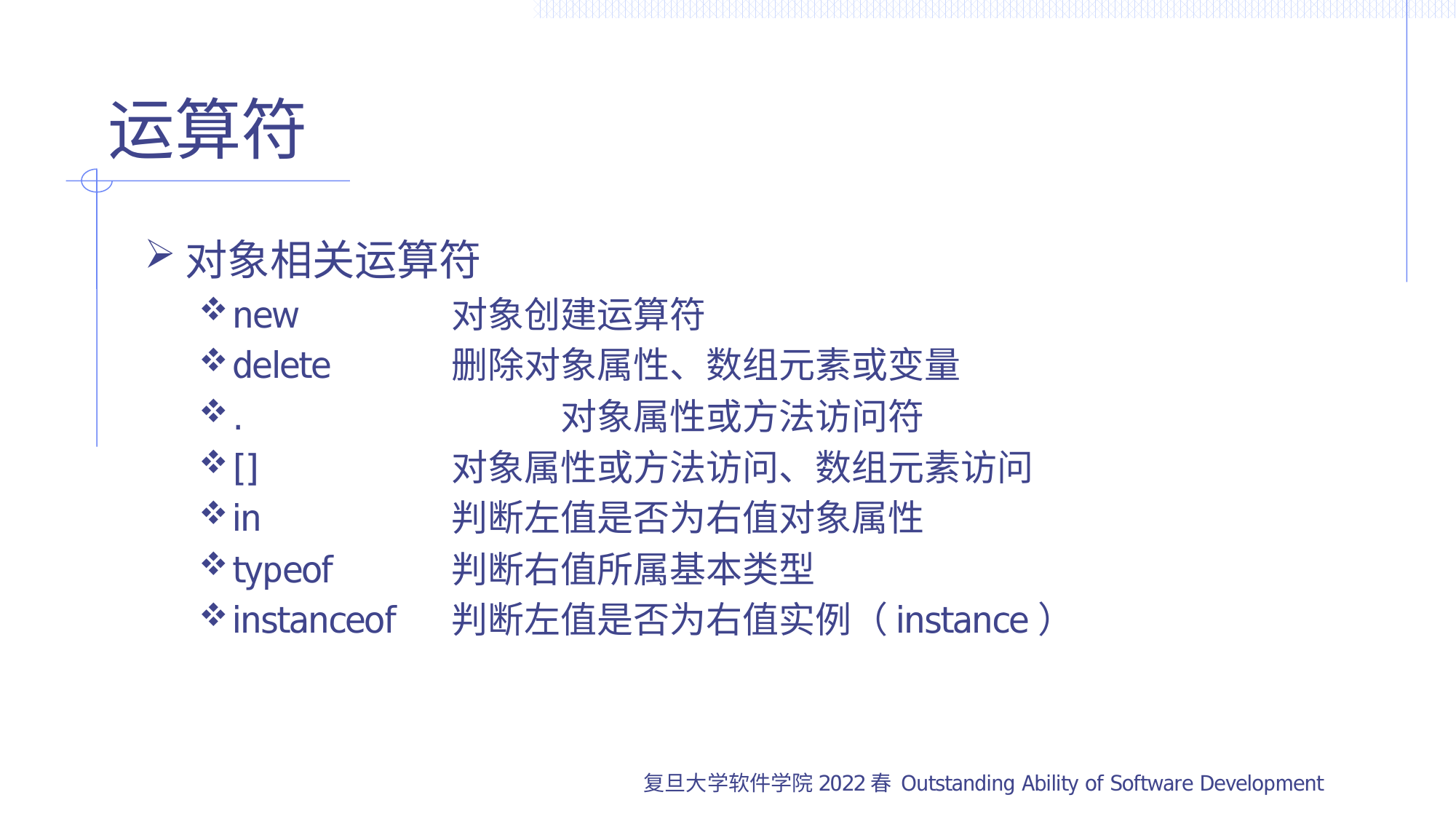

# 运算符
对象相关运算符
new		对象创建运算符
delete		删除对象属性、数组元素或变量
.			对象属性或方法访问符
[]		对象属性或方法访问、数组元素访问
in		判断左值是否为右值对象属性
typeof		判断右值所属基本类型
instanceof	判断左值是否为右值实例（instance）